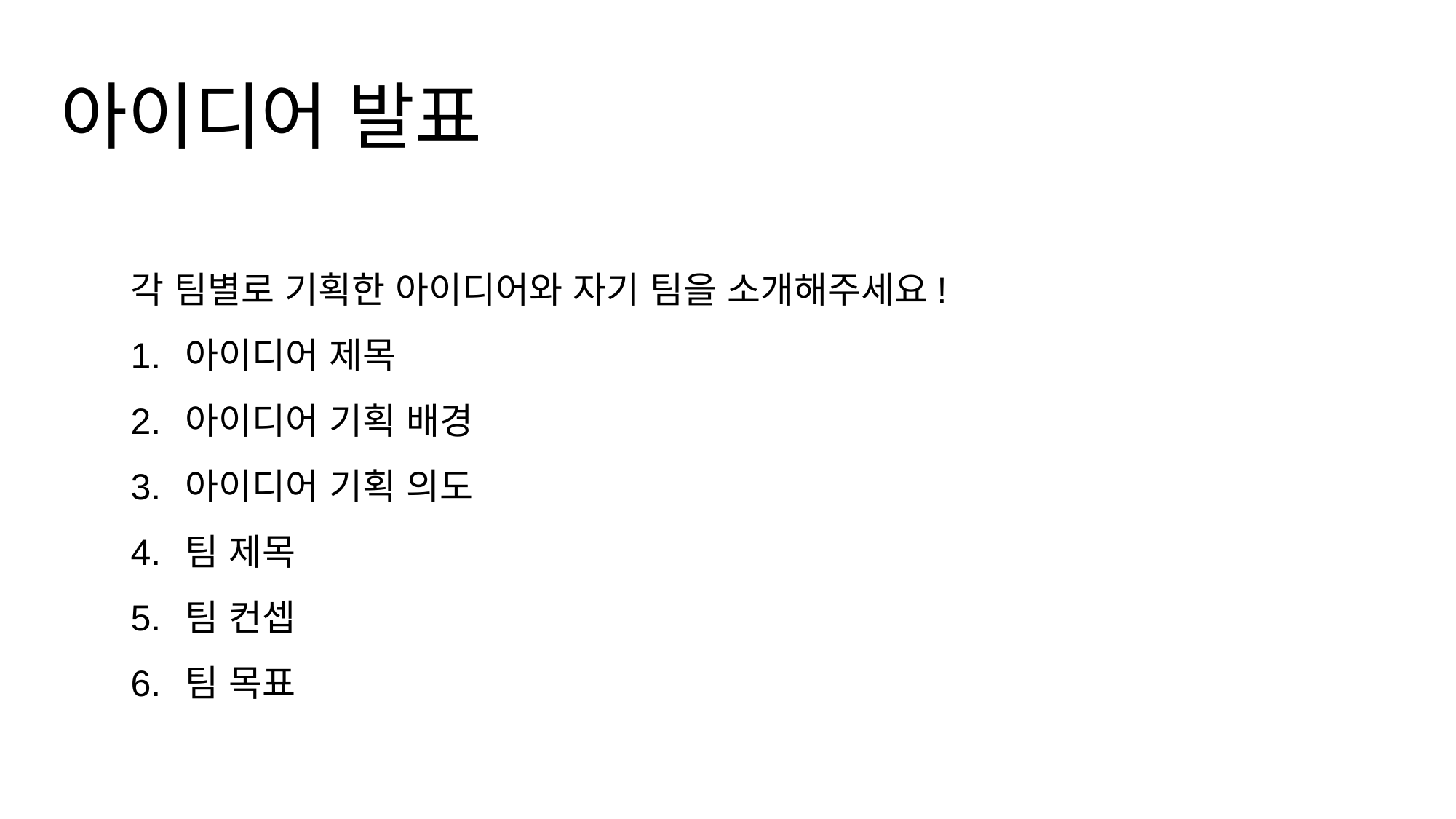

아이디어 발표
각 팀별로 기획한 아이디어와 자기 팀을 소개해주세요!
아이디어 제목
아이디어 기획 배경
아이디어 기획 의도
팀 제목
팀 컨셉
팀 목표